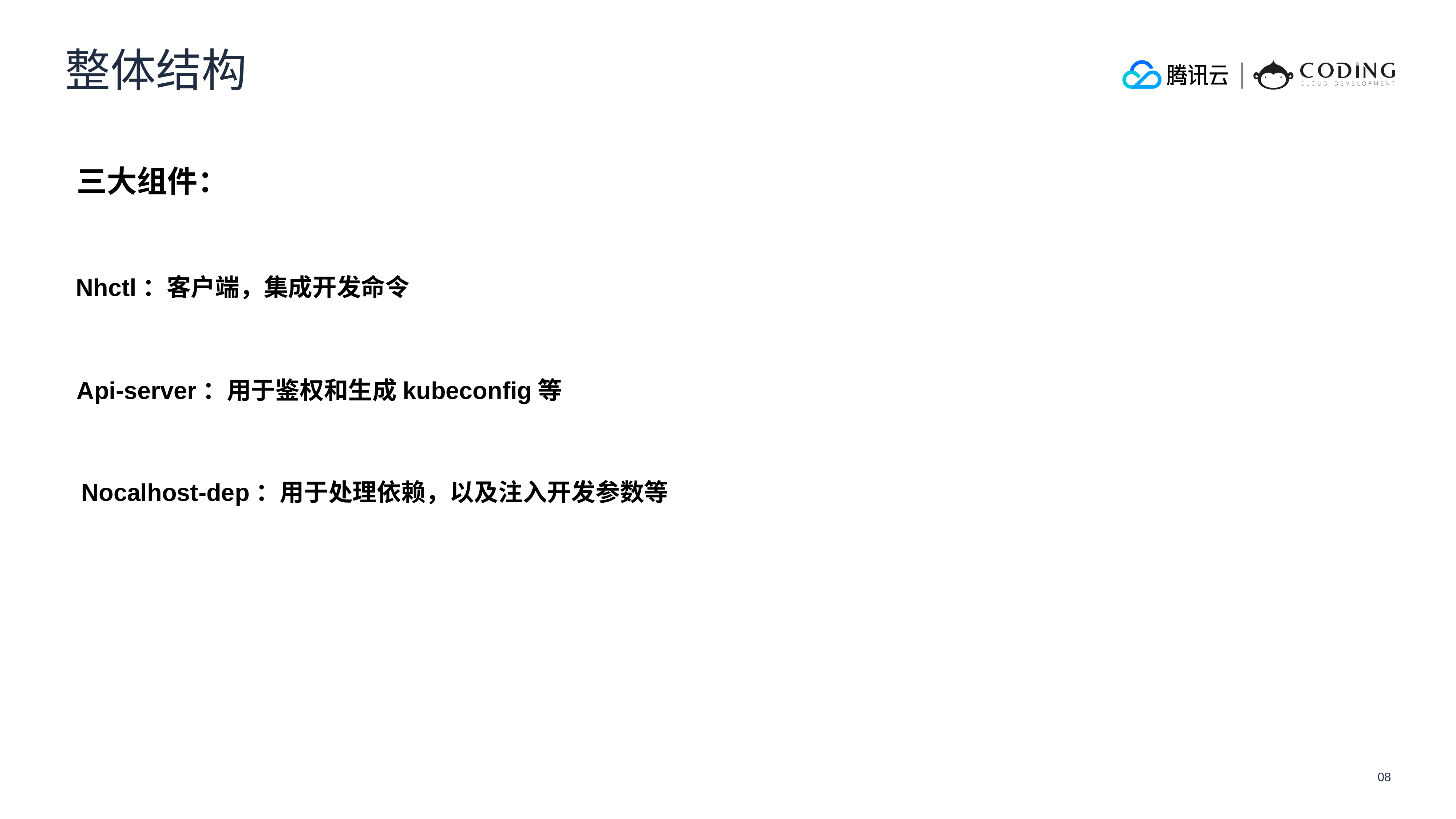

整体结构
三大组件：
Nhctl：客户端，集成开发命令
Api-server：用于鉴权和生成kubeconfig等
Nocalhost-dep：用于处理依赖，以及注入开发参数等
08